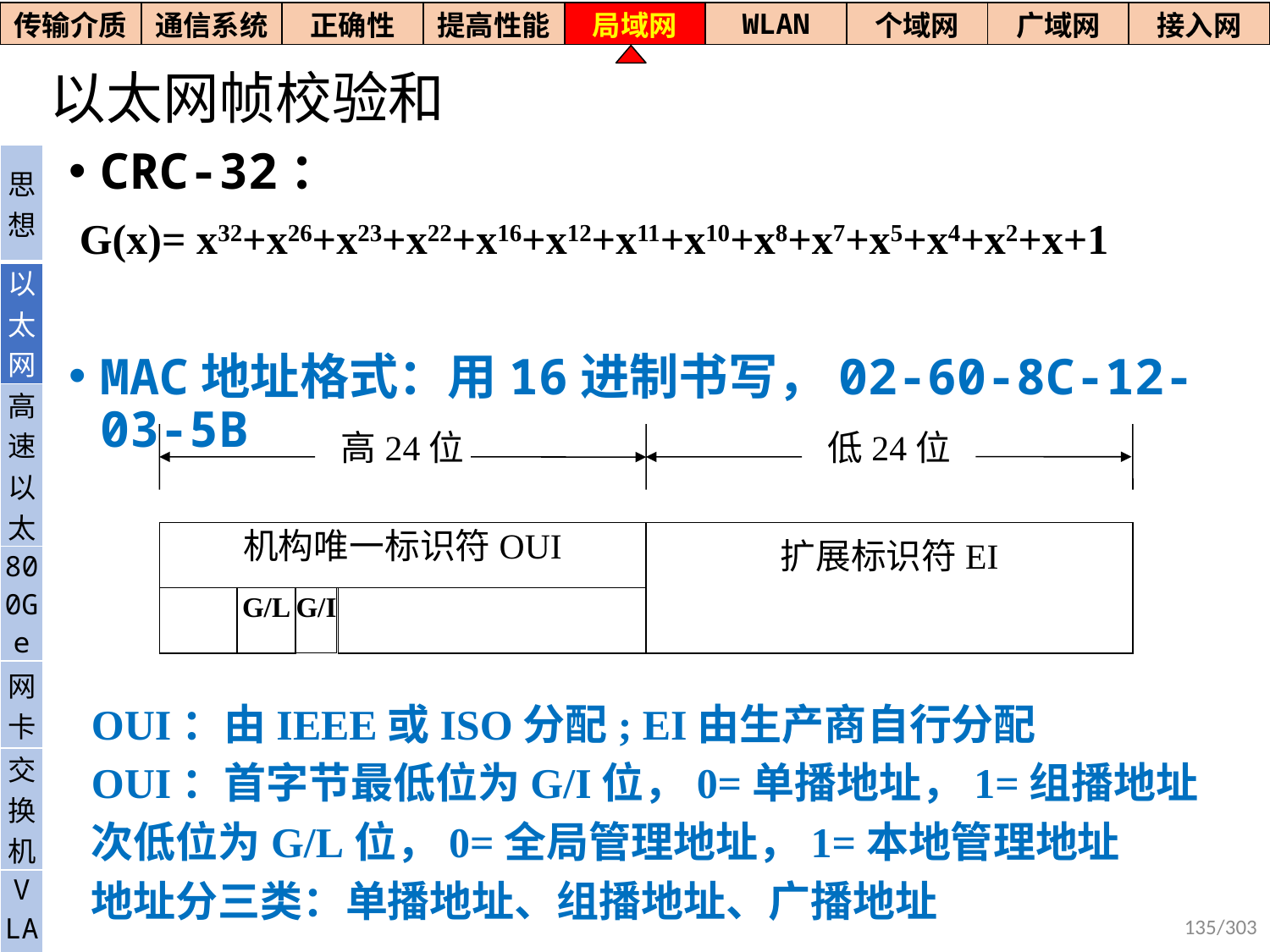

| 传输介质 | 通信系统 | 正确性 | 提高性能 | 局域网 | WLAN | 个域网 | 广域网 | 接入网 |
| --- | --- | --- | --- | --- | --- | --- | --- | --- |

# 以太网帧校验和
CRC-32：
 G(x)= x32+x26+x23+x22+x16+x12+x11+x10+x8+x7+x5+x4+x2+x+1

MAC地址格式：用16进制书写，02-60-8C-12-03-5B

| 思想 |
| --- |
| 以太网 |
| 高速以太 |
| 800Ge |
| 网卡 |
| 交换机 |
| V LAN |

高24位

低24位

机构唯一标识符OUI
扩展标识符EI
G/I

G/L
OUI：由IEEE或ISO分配; EI由生产商自行分配
OUI：首字节最低位为G/I位，0=单播地址，1=组播地址
次低位为G/L位，0=全局管理地址，1=本地管理地址
地址分三类：单播地址、组播地址、广播地址
135/303